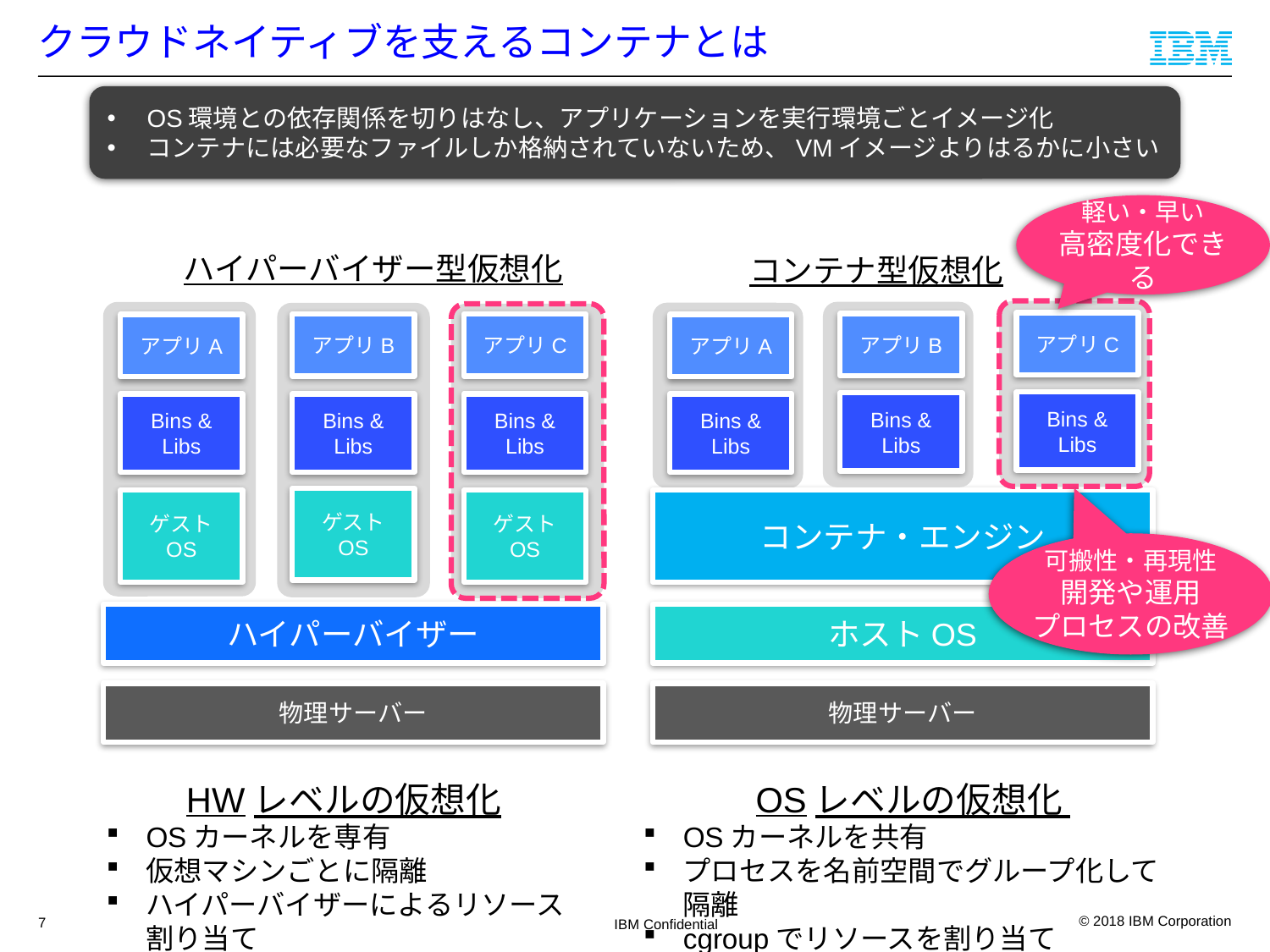

# クラウドネイティブを支えるコンテナとは
OS環境との依存関係を切りはなし、アプリケーションを実行環境ごとイメージ化
コンテナには必要なファイルしか格納されていないため、VMイメージよりはるかに小さい
軽い・早い
高密度化できる
ハイパーバイザー型仮想化
コンテナ型仮想化

アプリC

アプリB
アプリC
アプリB

アプリA
アプリA
Bins & Libs
Bins & Libs
Bins & Libs
Bins & Libs
Bins & Libs
Bins & Libs
ゲスト
OS
ゲスト
OS
ゲスト
OS
コンテナ・エンジン
可搬性・再現性
開発や運用
プロセスの改善
ハイパーバイザー
ホストOS
物理サーバー
物理サーバー
HWレベルの仮想化
OSカーネルを専有
仮想マシンごとに隔離
ハイパーバイザーによるリソース割り当て
OSレベルの仮想化
OSカーネルを共有
プロセスを名前空間でグループ化して隔離
cgroupでリソースを割り当て